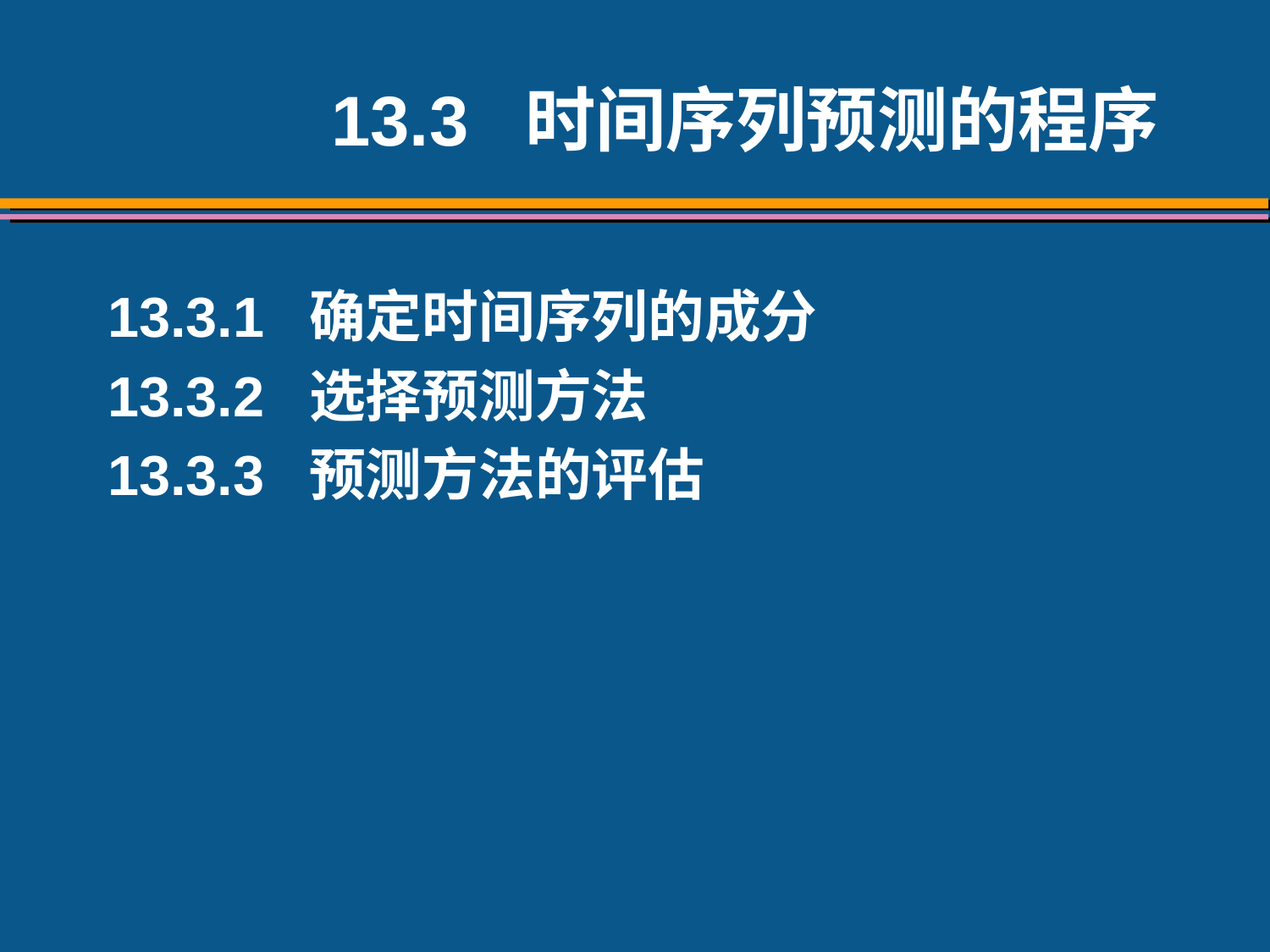

13.3  时间序列预测的程序
13.3.1  确定时间序列的成分
13.3.2  选择预测方法
13.3.3  预测方法的评估